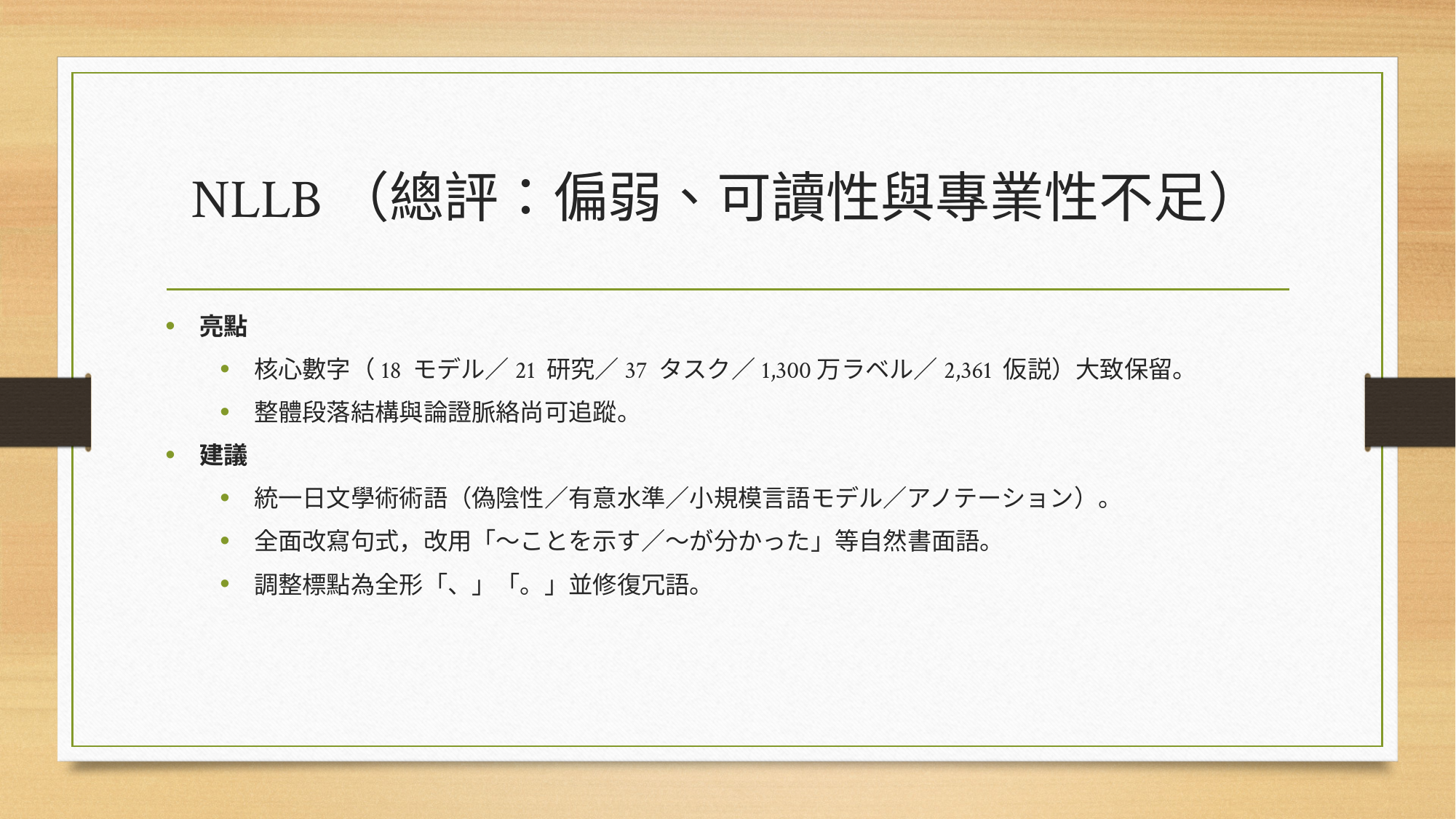

# NLLB（總評：偏弱、可讀性與專業性不足）
亮點
核心數字（18 モデル／21 研究／37 タスク／1,300万ラベル／2,361 仮説）大致保留。
整體段落結構與論證脈絡尚可追蹤。
建議
統一日文學術術語（偽陰性／有意水準／小規模言語モデル／アノテーション）。
全面改寫句式，改用「〜ことを示す／〜が分かった」等自然書面語。
調整標點為全形「、」「。」並修復冗語。